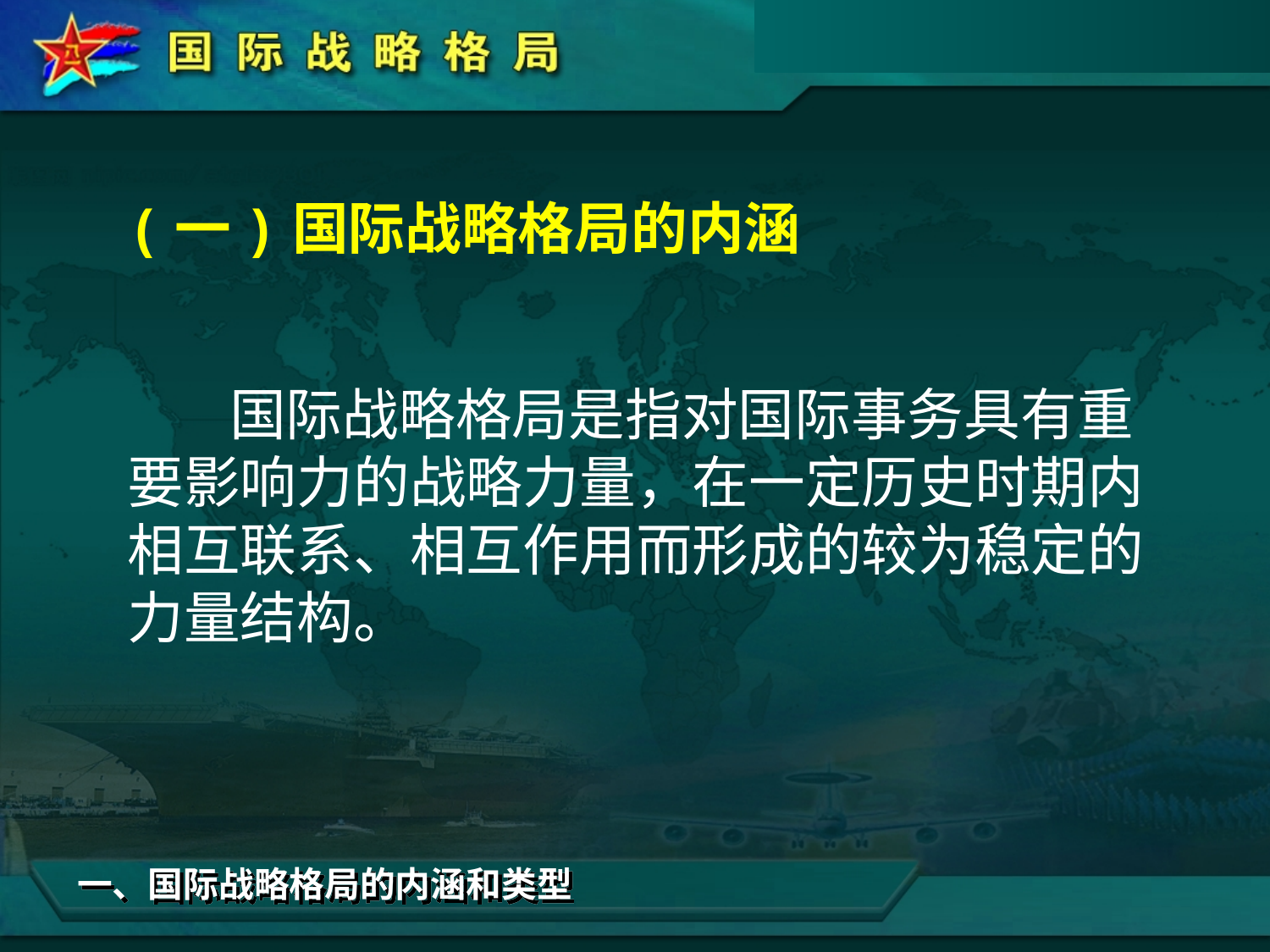

(一)国际战略格局的内涵
       国际战略格局是指对国际事务具有重要影响力的战略力量，在一定历史时期内相互联系、相互作用而形成的较为稳定的力量结构。
一、国际战略格局的内涵和类型